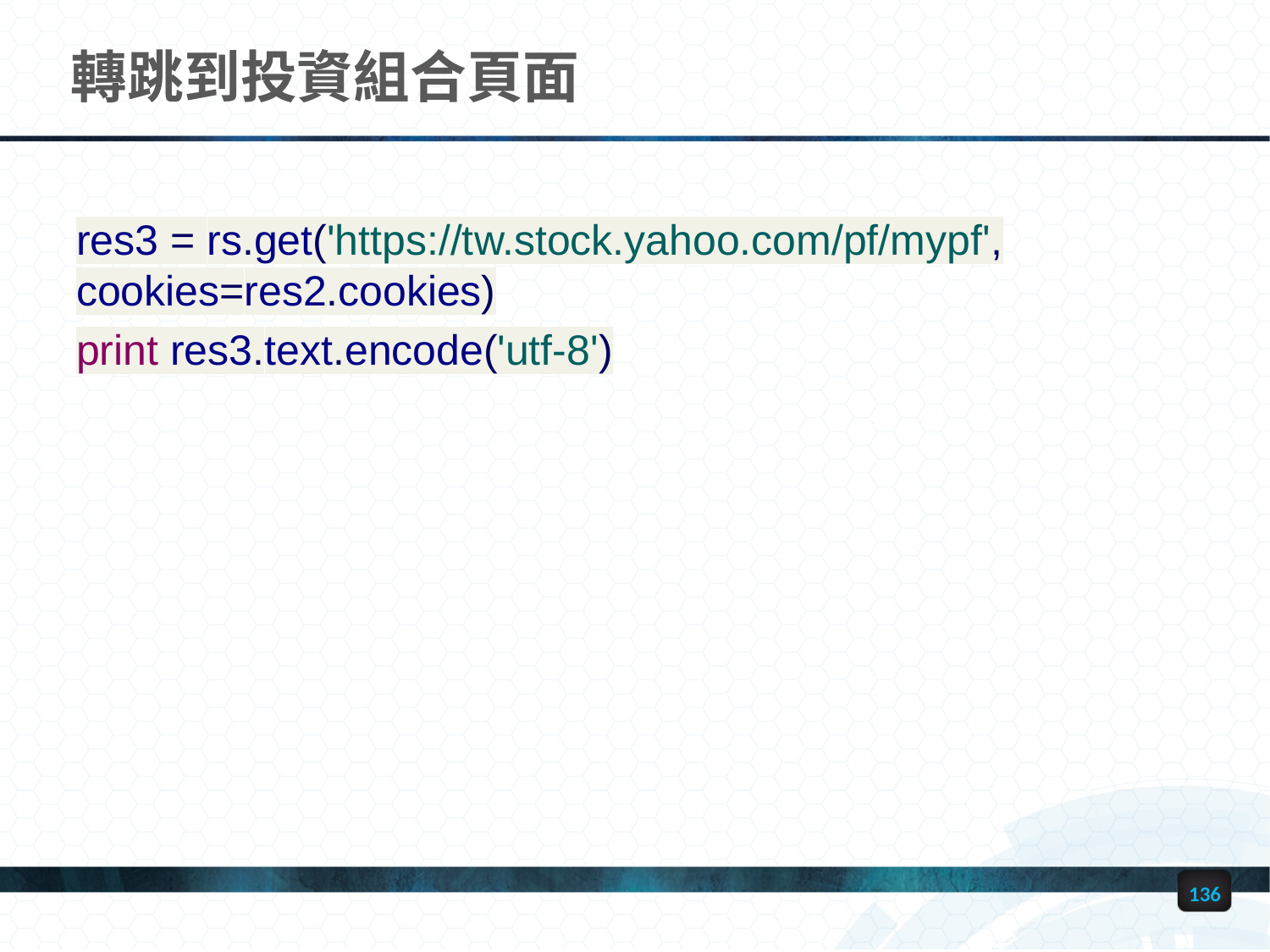

# 轉跳到投資組合頁面
res3 = rs.get('https://tw.stock.yahoo.com/pf/mypf', cookies=res2.cookies)
print res3.text.encode('utf-8')
136